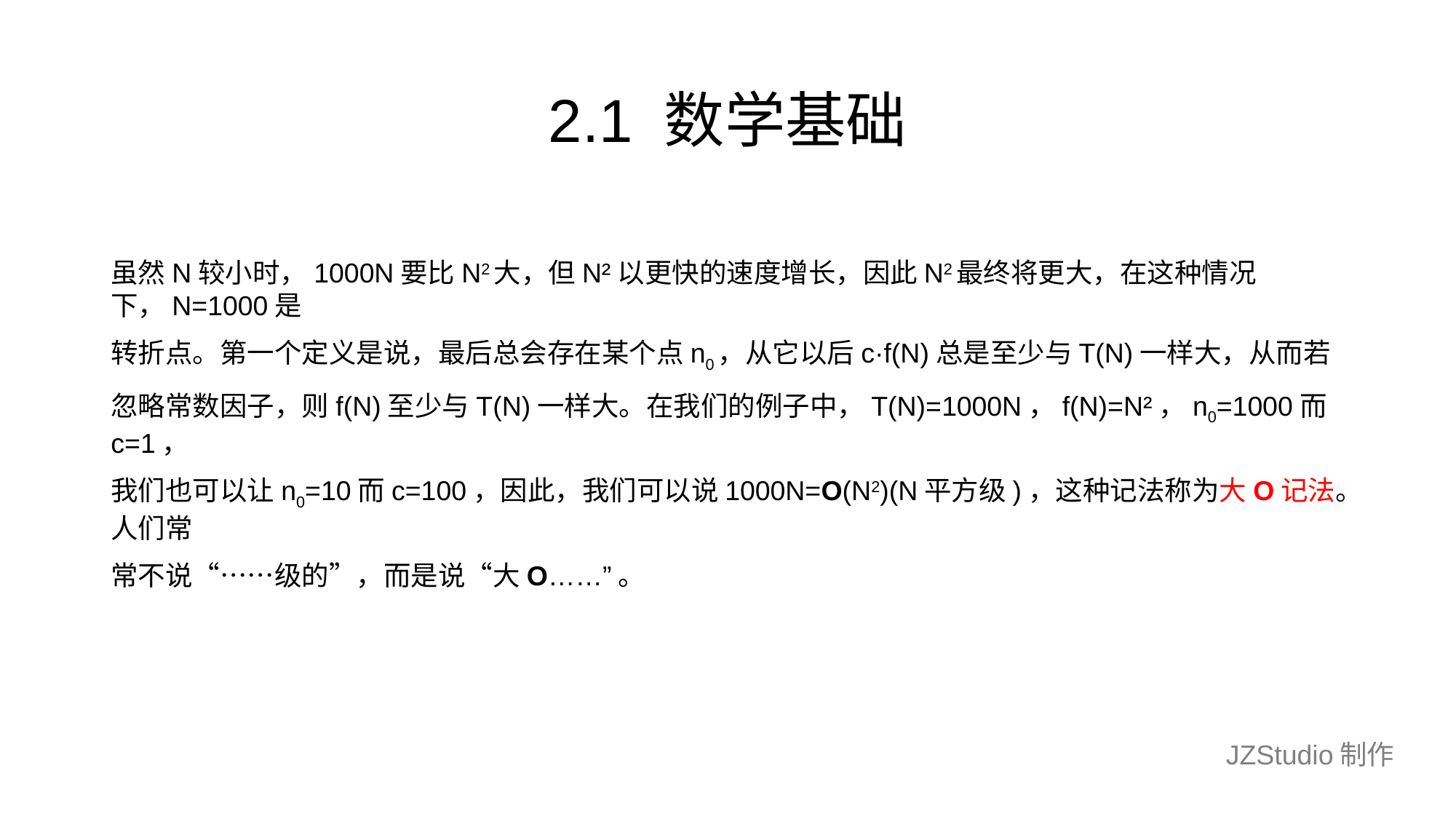

# 2.1 数学基础

虽然N较小时，1000N要比N2大，但N²以更快的速度增长，因此N2最终将更大，在这种情况下，N=1000是
转折点。第一个定义是说，最后总会存在某个点n0，从它以后c·f(N)总是至少与T(N)一样大，从而若
忽略常数因子，则f(N)至少与T(N)一样大。在我们的例子中，T(N)=1000N，f(N)=N²，n0=1000而c=1，
我们也可以让n0=10而c=100，因此，我们可以说1000N=O(N2)(N平方级)，这种记法称为大O记法。人们常
常不说“……级的”，而是说“大O……”。